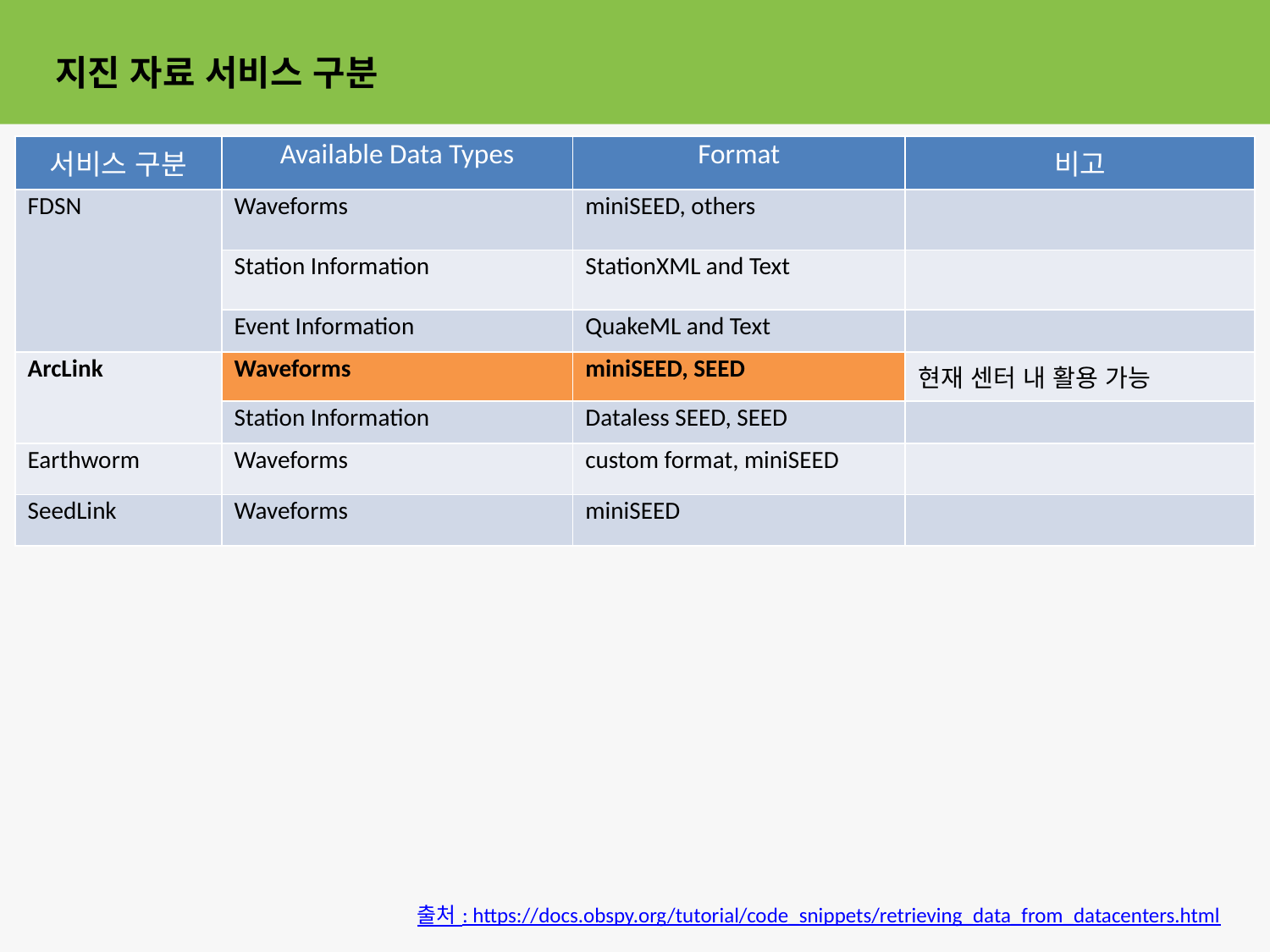

지진 자료 서비스 구분
| 서비스 구분 | Available Data Types | Format | 비고 |
| --- | --- | --- | --- |
| FDSN | Waveforms | miniSEED, others |  |
|  | Station Information | StationXML and Text |  |
|  | Event Information | QuakeML and Text |  |
| ArcLink | Waveforms | miniSEED, SEED | 현재 센터 내 활용 가능 |
|  | Station Information | Dataless SEED, SEED |  |
| Earthworm | Waveforms | custom format, miniSEED |  |
| SeedLink | Waveforms | miniSEED |  |
출처 : https://docs.obspy.org/tutorial/code_snippets/retrieving_data_from_datacenters.html